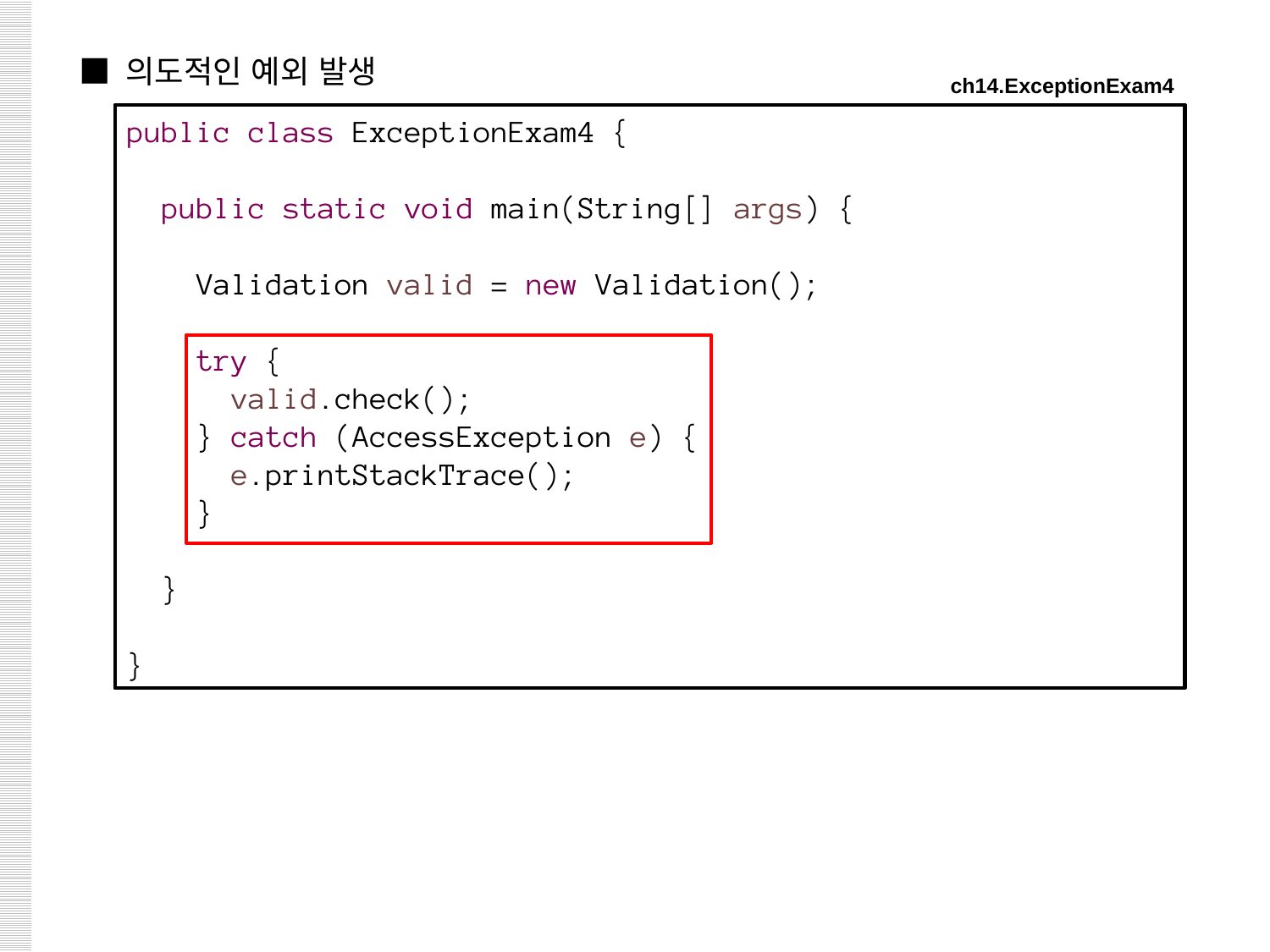

■ 의도적인 예외 발생
ch14.ExceptionExam4
public class ExceptionExam4 {

  public static void main(String[] args) {

    Validation valid = new Validation();

    try {
      valid.check();
    } catch (AccessException e) {
      e.printStackTrace();
    }

  }

}